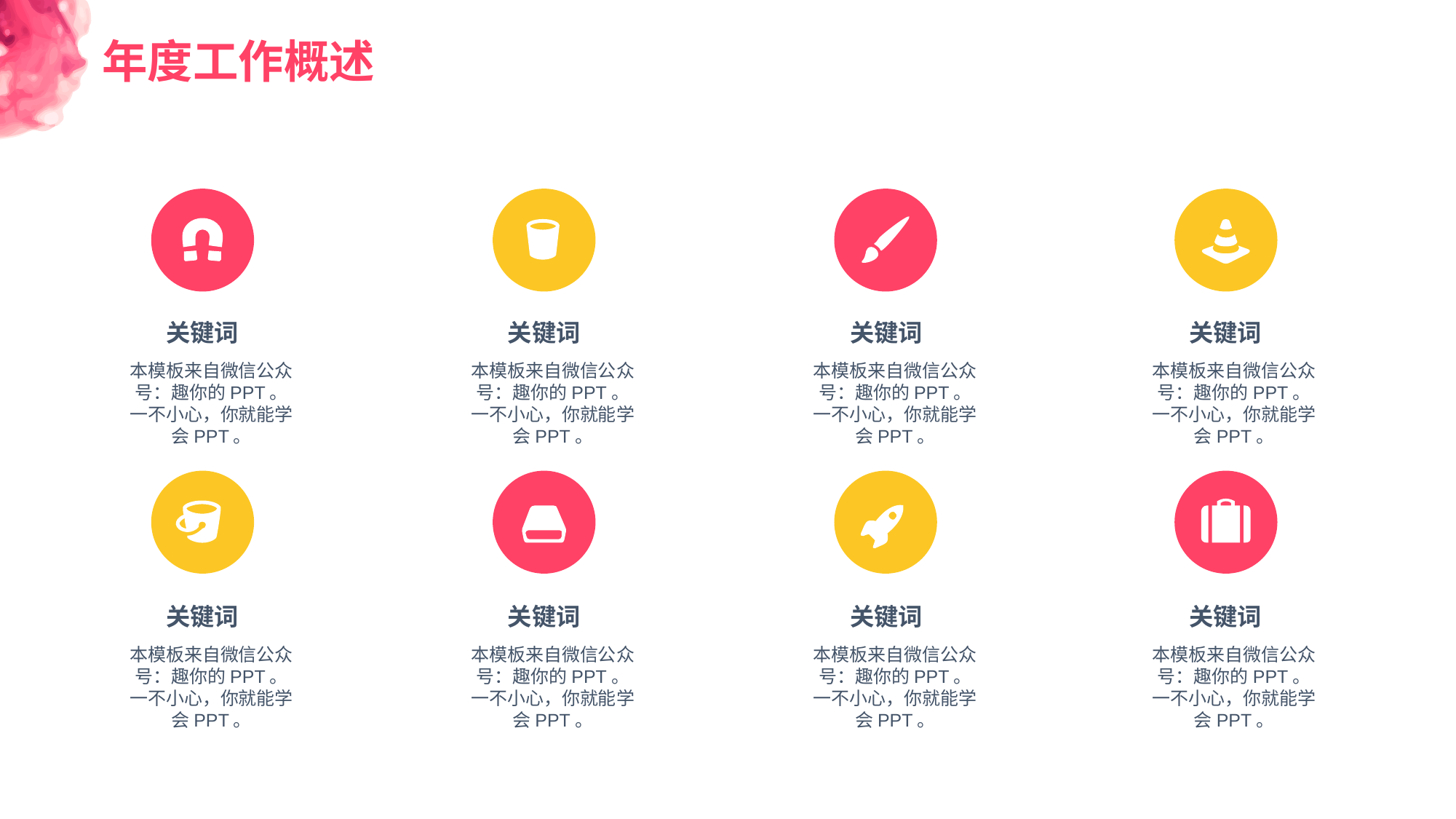

年度工作概述

关键词
关键词
关键词
关键词
本模板来自微信公众号：趣你的PPT。一不小心，你就能学会PPT。
本模板来自微信公众号：趣你的PPT。一不小心，你就能学会PPT。
本模板来自微信公众号：趣你的PPT。一不小心，你就能学会PPT。
本模板来自微信公众号：趣你的PPT。一不小心，你就能学会PPT。

关键词
关键词
关键词
关键词
本模板来自微信公众号：趣你的PPT。一不小心，你就能学会PPT。
本模板来自微信公众号：趣你的PPT。一不小心，你就能学会PPT。
本模板来自微信公众号：趣你的PPT。一不小心，你就能学会PPT。
本模板来自微信公众号：趣你的PPT。一不小心，你就能学会PPT。